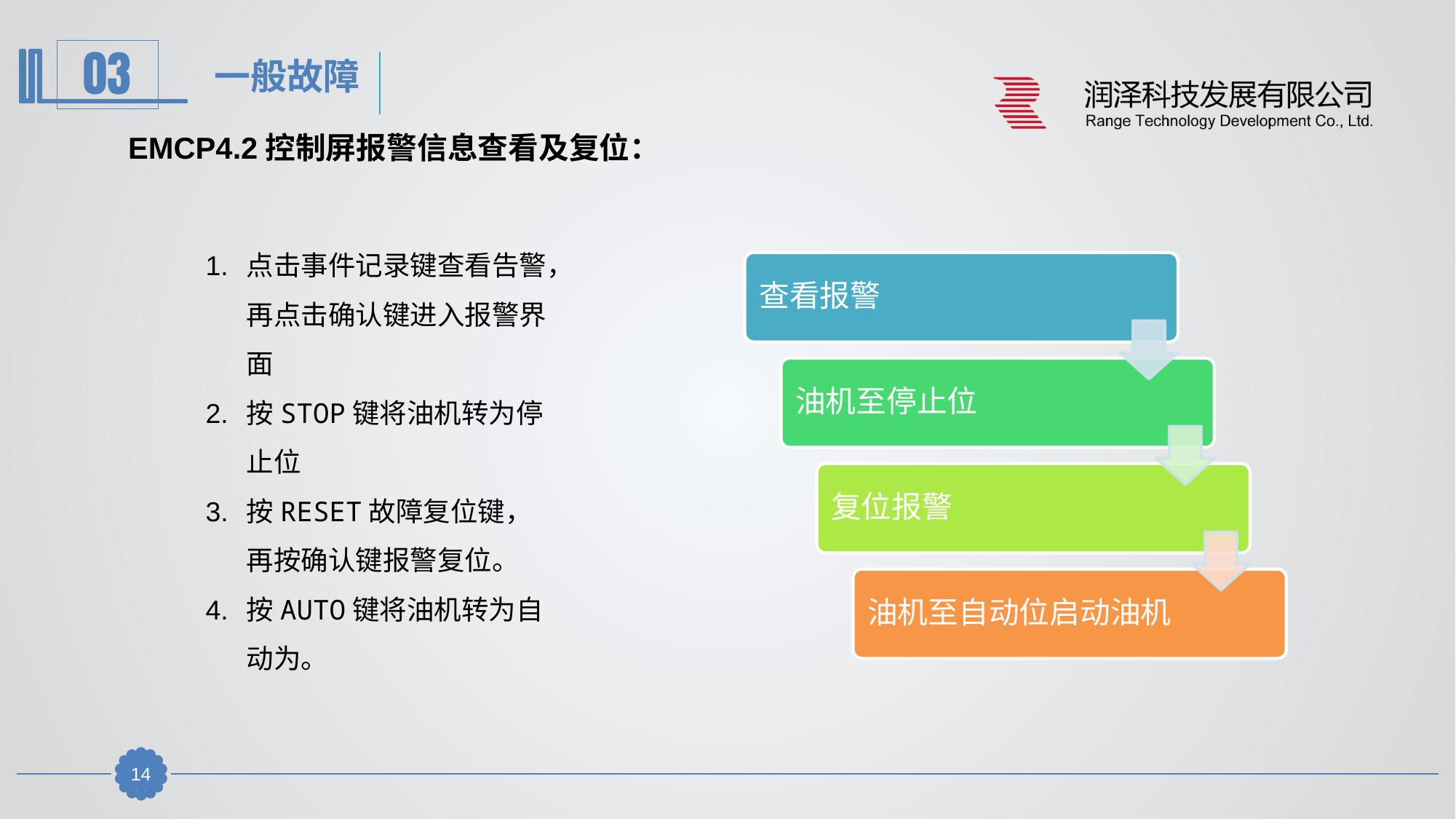

一般故障
EMCP4.2控制屏报警信息查看及复位：
点击事件记录键查看告警，再点击确认键进入报警界面
按STOP键将油机转为停止位
按RESET故障复位键，再按确认键报警复位。
按AUTO键将油机转为自动为。
查看报警
油机至停止位
复位报警
油机至自动位启动油机

14